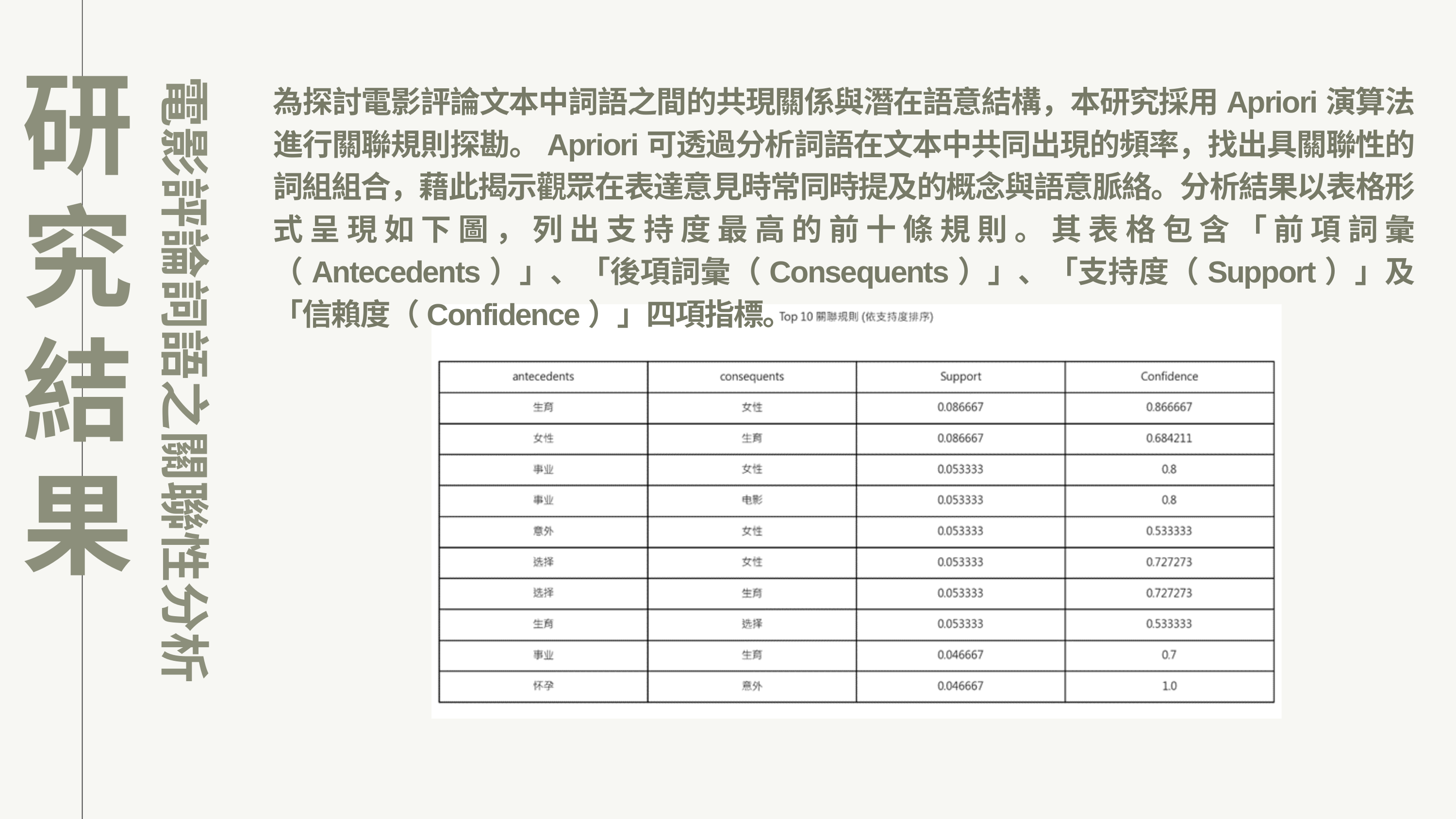

研究結果
電影評論詞語之關聯性分析
為探討電影評論文本中詞語之間的共現關係與潛在語意結構，本研究採用Apriori演算法進行關聯規則探勘。Apriori可透過分析詞語在文本中共同出現的頻率，找出具關聯性的詞組組合，藉此揭示觀眾在表達意見時常同時提及的概念與語意脈絡。分析結果以表格形式呈現如下圖，列出支持度最高的前十條規則。其表格包含「前項詞彙（Antecedents）」、「後項詞彙（Consequents）」、「支持度（Support）」及「信賴度（Confidence）」四項指標。